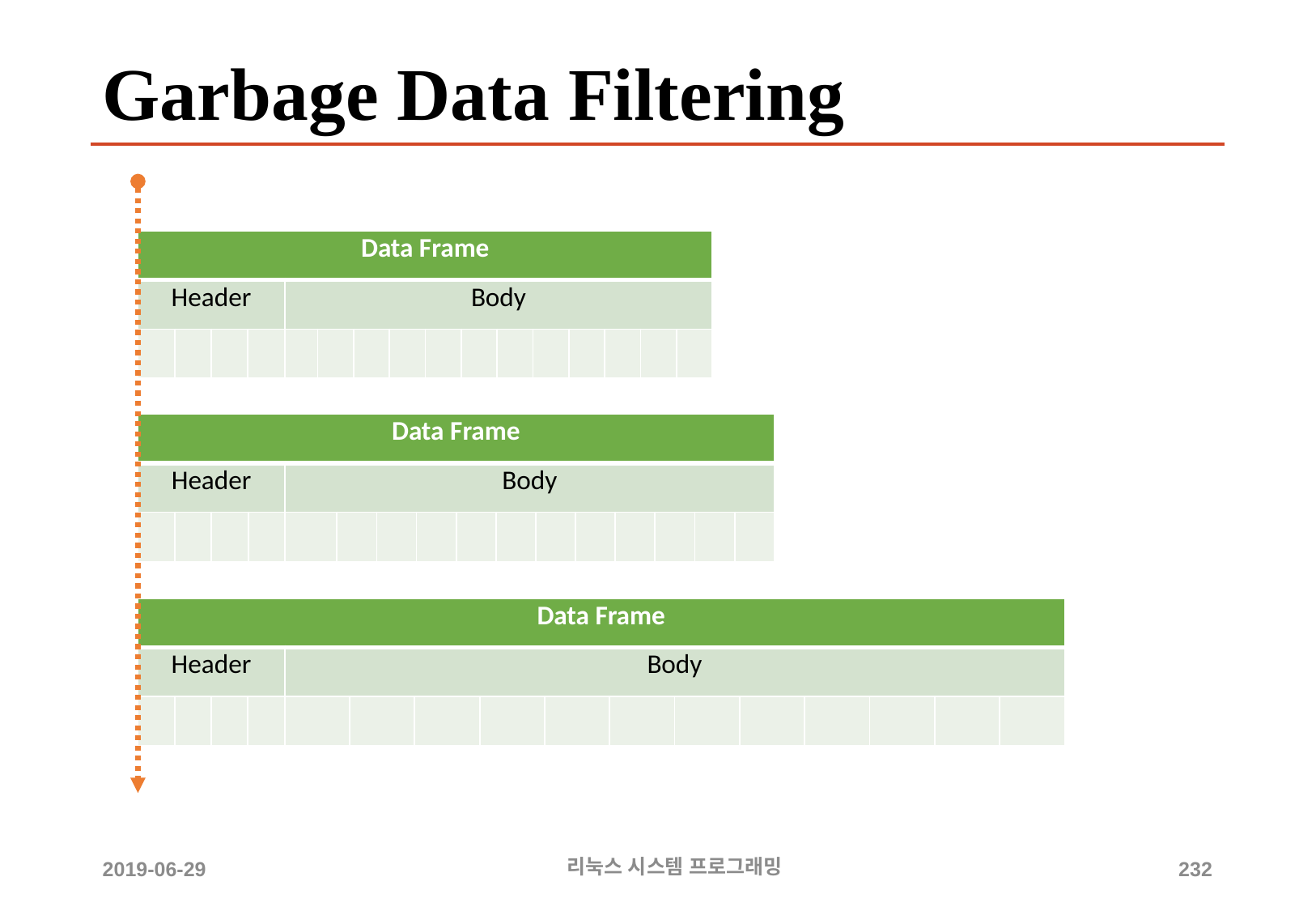

# Garbage Data Filtering
| Data Frame |  |  |  |  |  |  |  |  |  |  |  |  |  |  |  |
| --- | --- | --- | --- | --- | --- | --- | --- | --- | --- | --- | --- | --- | --- | --- | --- |
| Header |  |  |  | Body |  |  |  |  |  |  |  |  |  |  |  |
|  |  |  |  |  |  |  |  |  |  |  |  |  |  |  |  |
| Data Frame |  |  |  |  |  |  |  |  |  |  |  |  |  |  |  |
| --- | --- | --- | --- | --- | --- | --- | --- | --- | --- | --- | --- | --- | --- | --- | --- |
| Header |  |  |  | Body |  |  |  |  |  |  |  |  |  |  |  |
|  |  |  |  |  |  |  |  |  |  |  |  |  |  |  |  |
| Data Frame |  |  |  |  |  |  |  |  |  |  |  |  |  |  |  |
| --- | --- | --- | --- | --- | --- | --- | --- | --- | --- | --- | --- | --- | --- | --- | --- |
| Header |  |  |  | Body |  |  |  |  |  |  |  |  |  |  |  |
|  |  |  |  |  |  |  |  |  |  |  |  |  |  |  |  |
2019-06-29
리눅스 시스템 프로그래밍
232